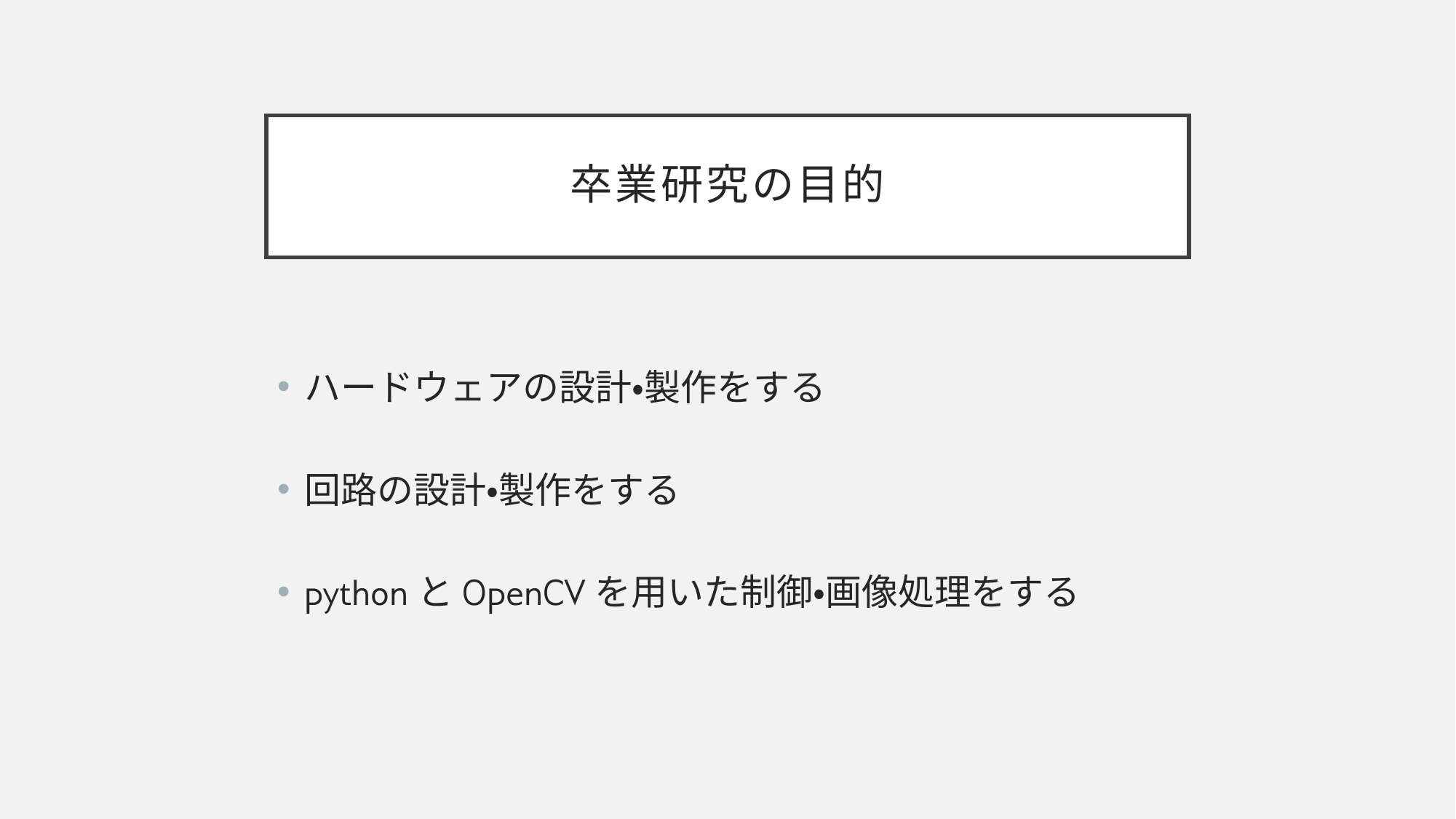

# 卒業研究の目的
ハードウェアの設計・製作をする
回路の設計・製作をする
pythonとOpenCVを用いた制御・画像処理をする